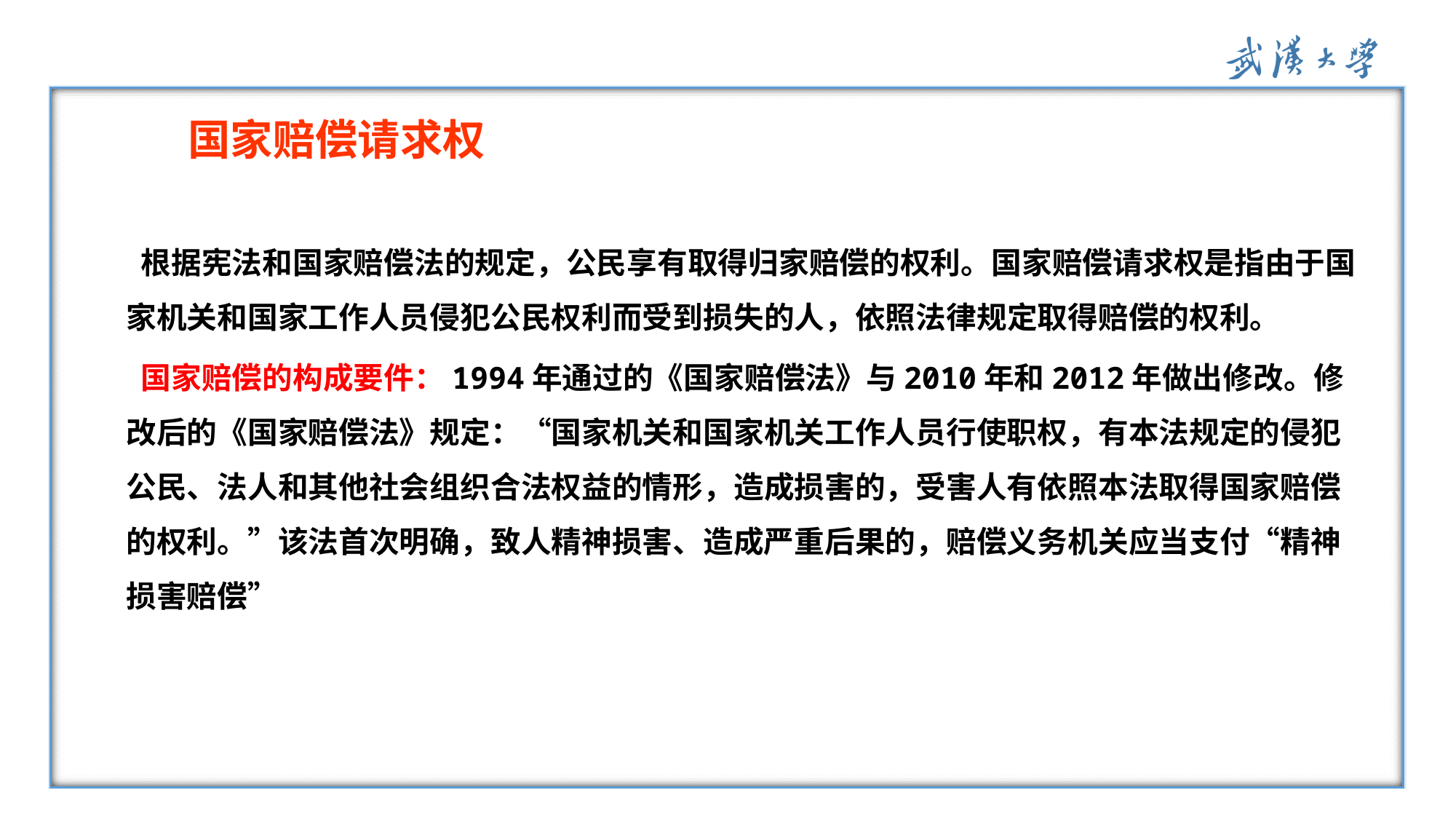

国家赔偿请求权

       根据宪法和国家赔偿法的规定，公民享有取得归家赔偿的权利。国家赔偿请求权是指由于国家机关和国家工作人员侵犯公民权利而受到损失的人，依照法律规定取得赔偿的权利。
       国家赔偿的构成要件：1994年通过的《国家赔偿法》与2010年和2012年做出修改。修改后的《国家赔偿法》规定：“国家机关和国家机关工作人员行使职权，有本法规定的侵犯公民、法人和其他社会组织合法权益的情形，造成损害的，受害人有依照本法取得国家赔偿的权利。”该法首次明确，致人精神损害、造成严重后果的，赔偿义务机关应当支付“精神损害赔偿”